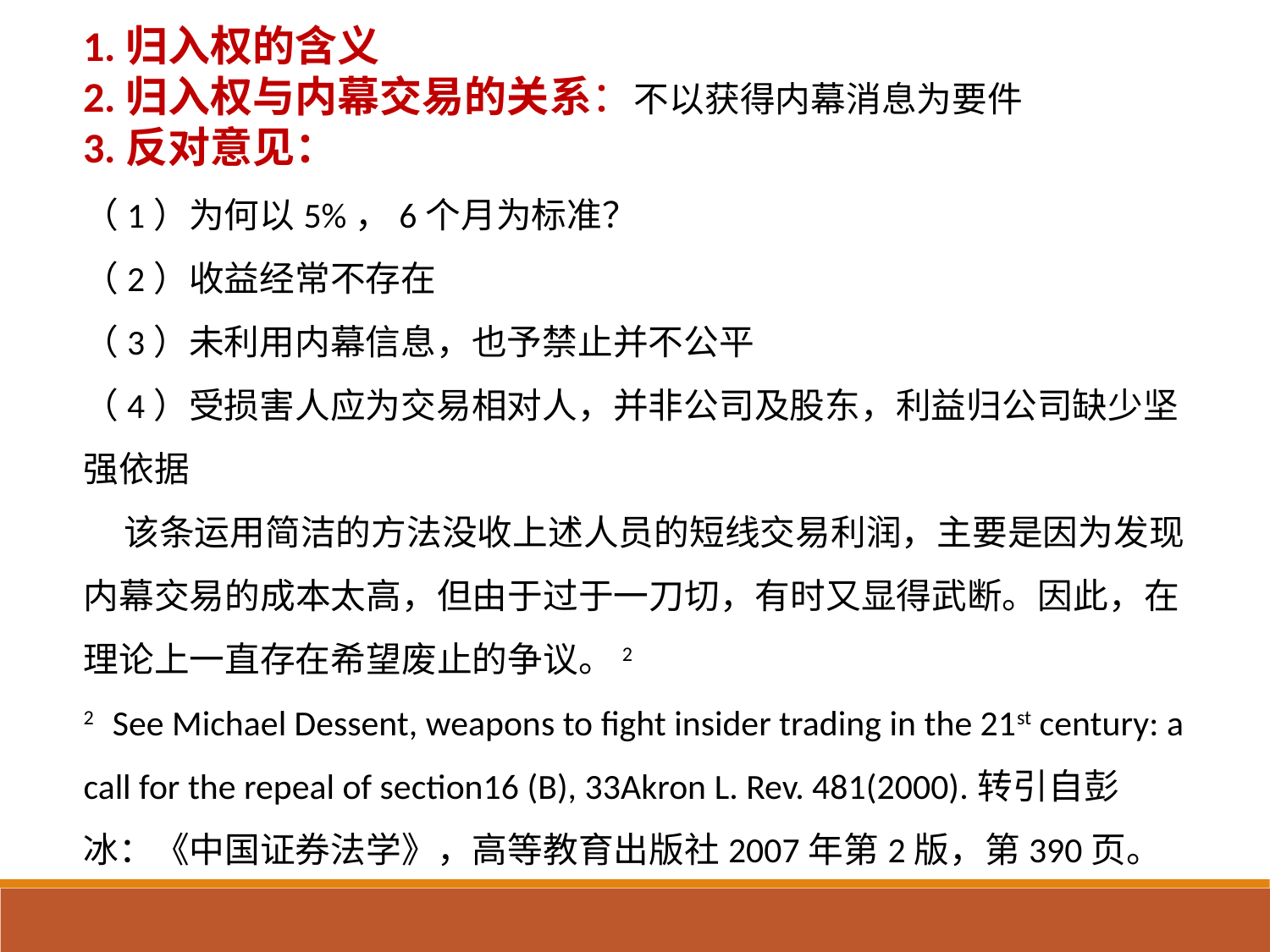

1.归入权的含义
2.归入权与内幕交易的关系：不以获得内幕消息为要件
3.反对意见：
（1）为何以5%，6个月为标准？
（2）收益经常不存在
（3）未利用内幕信息，也予禁止并不公平
（4）受损害人应为交易相对人，并非公司及股东，利益归公司缺少坚强依据
    该条运用简洁的方法没收上述人员的短线交易利润，主要是因为发现内幕交易的成本太高，但由于过于一刀切，有时又显得武断。因此，在理论上一直存在希望废止的争议。2
2    See Michael Dessent, weapons to fight insider trading in the 21st century: a call for the repeal of section16 (B), 33Akron L. Rev. 481(2000).转引自彭冰：《中国证券法学》，高等教育出版社2007年第2版，第390页。